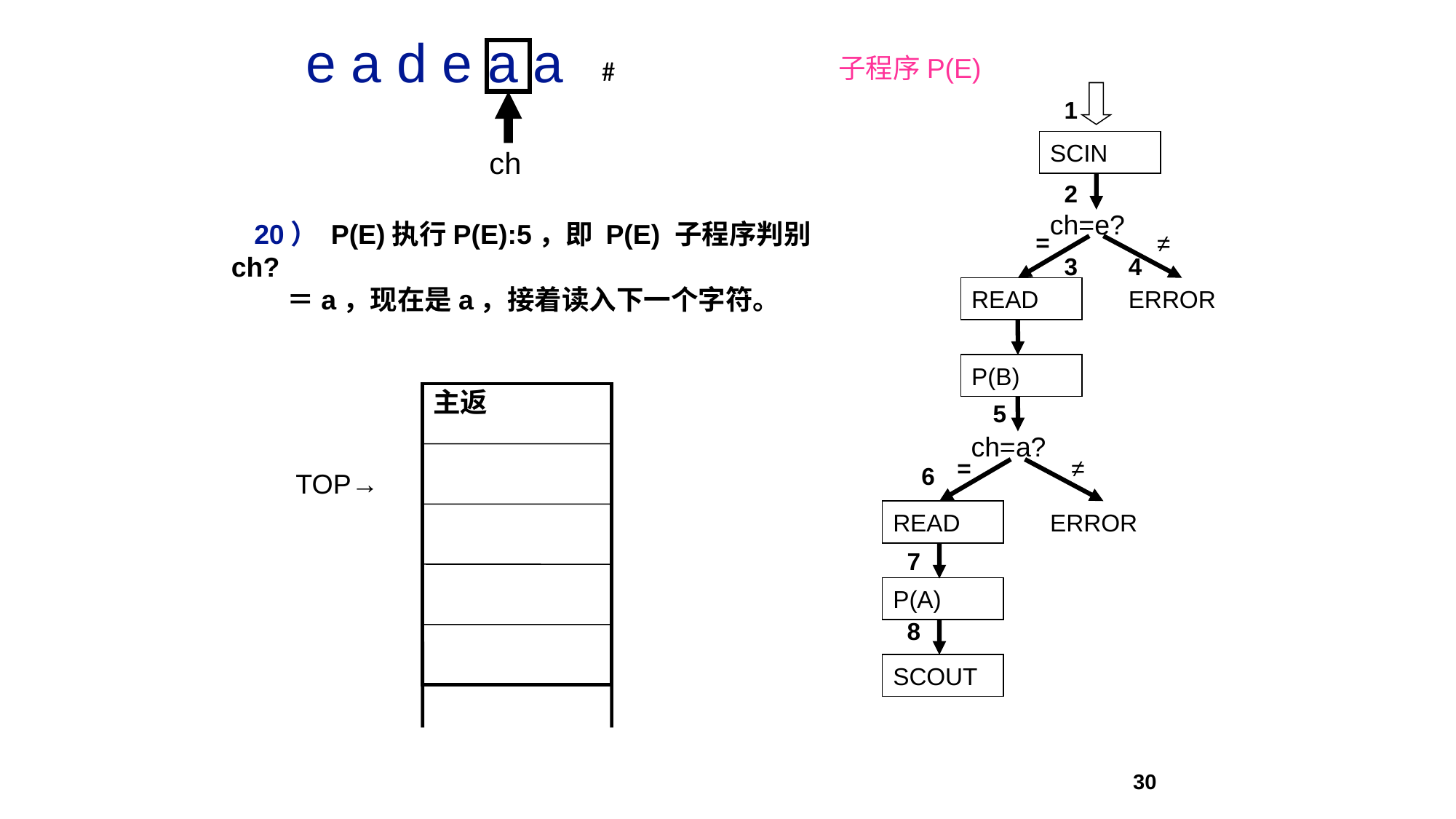

e a d e a a

ch
子程序P(E)
#

1
SCIN
2

ch=e?
=
≠

3
4
READ
ERROR

P(B)
5

ch=a?
=
≠
6

READ
ERROR
7

P(A)
8

SCOUT
   20） P(E)执行P(E):5，即 P(E) 子程序判别ch?
        ＝a，现在是a，接着读入下一个字符。

主返

TOP→

30